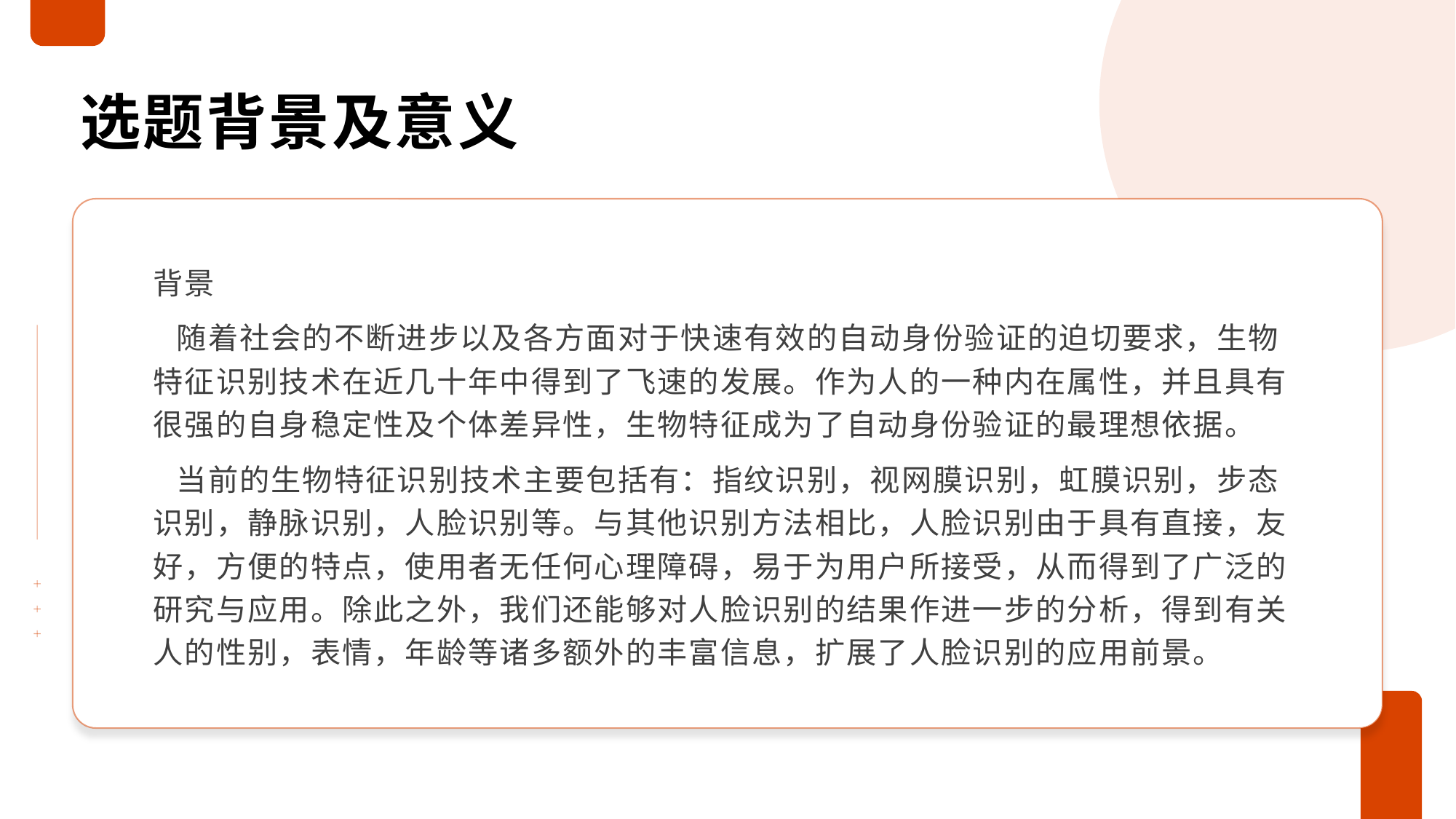

选题背景及意义

背景
  随着社会的不断进步以及各方面对于快速有效的自动身份验证的迫切要求，生物特征识别技术在近几十年中得到了飞速的发展。作为人的一种内在属性，并且具有很强的自身稳定性及个体差异性，生物特征成为了自动身份验证的最理想依据。
  当前的生物特征识别技术主要包括有：指纹识别，视网膜识别，虹膜识别，步态识别，静脉识别，人脸识别等。与其他识别方法相比，人脸识别由于具有直接，友好，方便的特点，使用者无任何心理障碍，易于为用户所接受，从而得到了广泛的研究与应用。除此之外，我们还能够对人脸识别的结果作进一步的分析，得到有关人的性别，表情，年龄等诸多额外的丰富信息，扩展了人脸识别的应用前景。